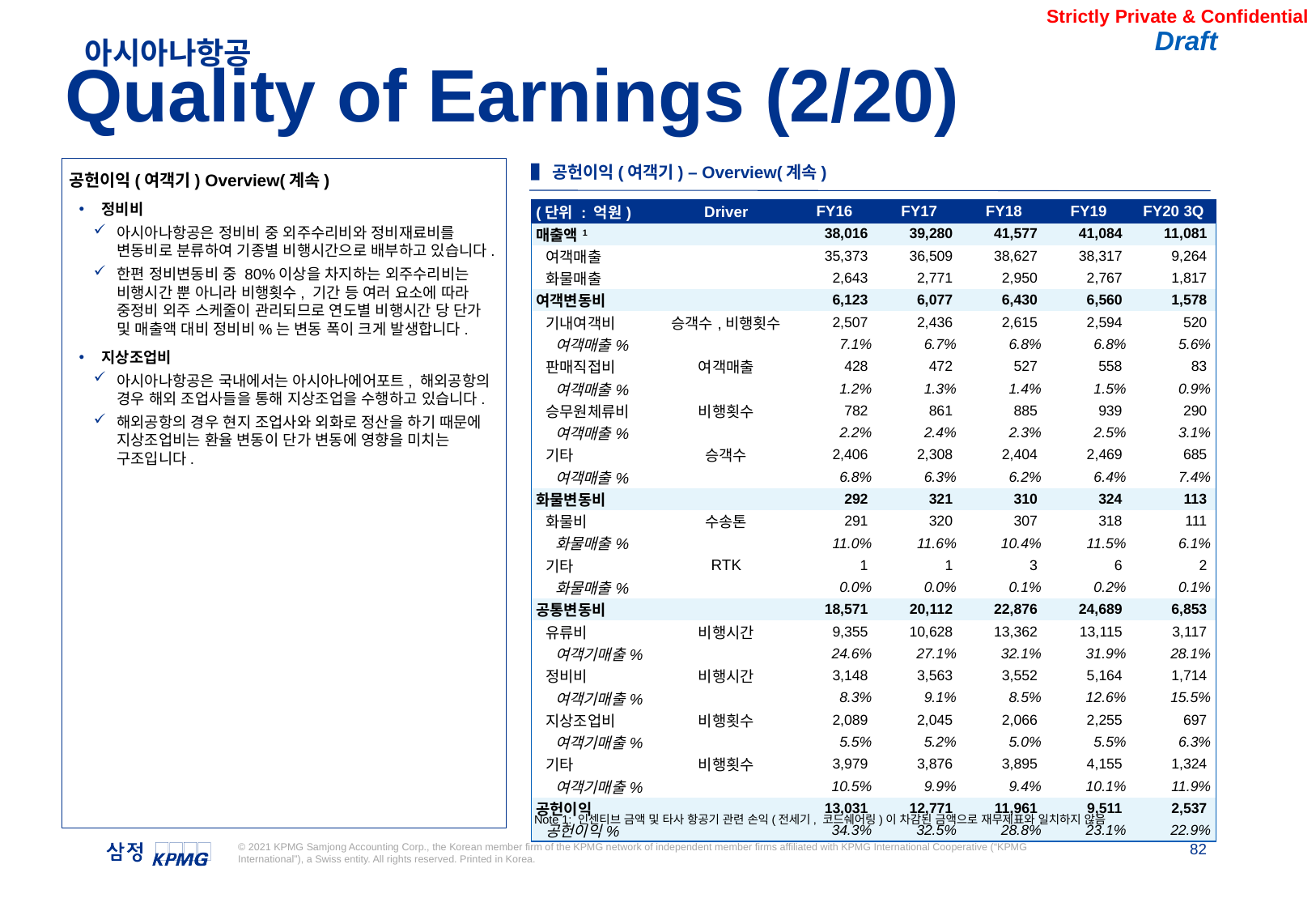

아시아나항공
Quality of Earnings (2/20)
▌공헌이익(여객기) – Overview(계속)

공헌이익(여객기) Overview(계속)
정비비
아시아나항공은 정비비 중 외주수리비와 정비재료비를 변동비로 분류하여 기종별 비행시간으로 배부하고 있습니다.
한편 정비변동비 중 80%이상을 차지하는 외주수리비는 비행시간 뿐 아니라 비행횟수, 기간 등 여러 요소에 따라 중정비 외주 스케줄이 관리되므로 연도별 비행시간 당 단가 및 매출액 대비 정비비%는 변동 폭이 크게 발생합니다.
지상조업비
아시아나항공은 국내에서는 아시아나에어포트, 해외공항의 경우 해외 조업사들을 통해 지상조업을 수행하고 있습니다.
해외공항의 경우 현지 조업사와 외화로 정산을 하기 때문에 지상조업비는 환율 변동이 단가 변동에 영향을 미치는 구조입니다.
| (단위 : 억원) | Driver | FY16 | FY17 | FY18 | FY19 | FY20 3Q |
| --- | --- | --- | --- | --- | --- | --- |
| 매출액1 |  | 38,016 | 39,280 | 41,577 | 41,084 | 11,081 |
| 여객매출 |  | 35,373 | 36,509 | 38,627 | 38,317 | 9,264 |
| 화물매출 |  | 2,643 | 2,771 | 2,950 | 2,767 | 1,817 |
| 여객변동비 |  | 6,123 | 6,077 | 6,430 | 6,560 | 1,578 |
| 기내여객비 | 승객수,비행횟수 | 2,507 | 2,436 | 2,615 | 2,594 | 520 |
| 여객매출% |  | 7.1% | 6.7% | 6.8% | 6.8% | 5.6% |
| 판매직접비 | 여객매출 | 428 | 472 | 527 | 558 | 83 |
| 여객매출% |  | 1.2% | 1.3% | 1.4% | 1.5% | 0.9% |
| 승무원체류비 | 비행횟수 | 782 | 861 | 885 | 939 | 290 |
| 여객매출% |  | 2.2% | 2.4% | 2.3% | 2.5% | 3.1% |
| 기타 | 승객수 | 2,406 | 2,308 | 2,404 | 2,469 | 685 |
| 여객매출% |  | 6.8% | 6.3% | 6.2% | 6.4% | 7.4% |
| 화물변동비 |  | 292 | 321 | 310 | 324 | 113 |
| 화물비 | 수송톤 | 291 | 320 | 307 | 318 | 111 |
| 화물매출% |  | 11.0% | 11.6% | 10.4% | 11.5% | 6.1% |
| 기타 | RTK | 1 | 1 | 3 | 6 | 2 |
| 화물매출% |  | 0.0% | 0.0% | 0.1% | 0.2% | 0.1% |
| 공통변동비 |  | 18,571 | 20,112 | 22,876 | 24,689 | 6,853 |
| 유류비 | 비행시간 | 9,355 | 10,628 | 13,362 | 13,115 | 3,117 |
| 여객기매출% |  | 24.6% | 27.1% | 32.1% | 31.9% | 28.1% |
| 정비비 | 비행시간 | 3,148 | 3,563 | 3,552 | 5,164 | 1,714 |
| 여객기매출% |  | 8.3% | 9.1% | 8.5% | 12.6% | 15.5% |
| 지상조업비 | 비행횟수 | 2,089 | 2,045 | 2,066 | 2,255 | 697 |
| 여객기매출% |  | 5.5% | 5.2% | 5.0% | 5.5% | 6.3% |
| 기타 | 비행횟수 | 3,979 | 3,876 | 3,895 | 4,155 | 1,324 |
| 여객기매출% |  | 10.5% | 9.9% | 9.4% | 10.1% | 11.9% |
| 공헌이익 |  | 13,031 | 12,771 | 11,961 | 9,511 | 2,537 |
| 공헌이익% |  | 34.3% | 32.5% | 28.8% | 23.1% | 22.9% |
Note 1: 인센티브 금액 및 타사 항공기 관련 손익(전세기, 코드쉐어링)이 차감된 금액으로 재무제표와 일치하지 않음